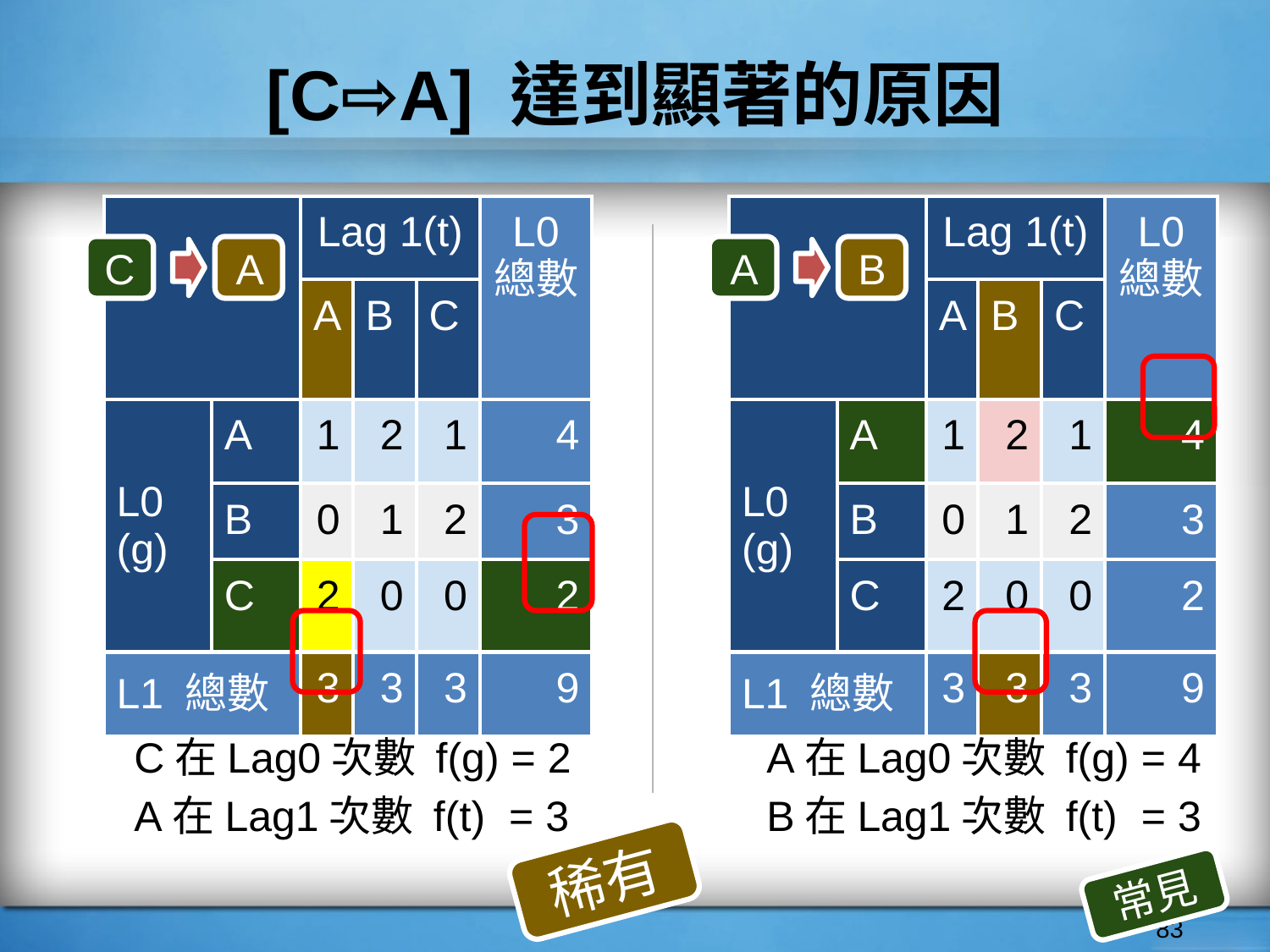

# [C⇨A] 達到顯著的原因
|  |  | Lag 1(t) |  |  | L0 總數 |
| --- | --- | --- | --- | --- | --- |
|  |  | A | B | C |  |
| L0 (g) | A | 1 | 2 | 1 | 4 |
|  | B | 0 | 1 | 2 | 3 |
|  | C | 2 | 0 | 0 | 2 |
| L1 總數 |  | 3 | 3 | 3 | 9 |
|  |  | Lag 1(t) |  |  | L0 總數 |
| --- | --- | --- | --- | --- | --- |
|  |  | A | B | C |  |
| L0 (g) | A | 1 | 2 | 1 | 4 |
|  | B | 0 | 1 | 2 | 3 |
|  | C | 2 | 0 | 0 | 2 |
| L1 總數 |  | 3 | 3 | 3 | 9 |
C
A
A
B

C在Lag0次數 f(g) = 2
A在Lag1次數 f(t)  = 3
A在Lag0次數 f(g) = 4
B在Lag1次數 f(t)  = 3
稀有
常見
83